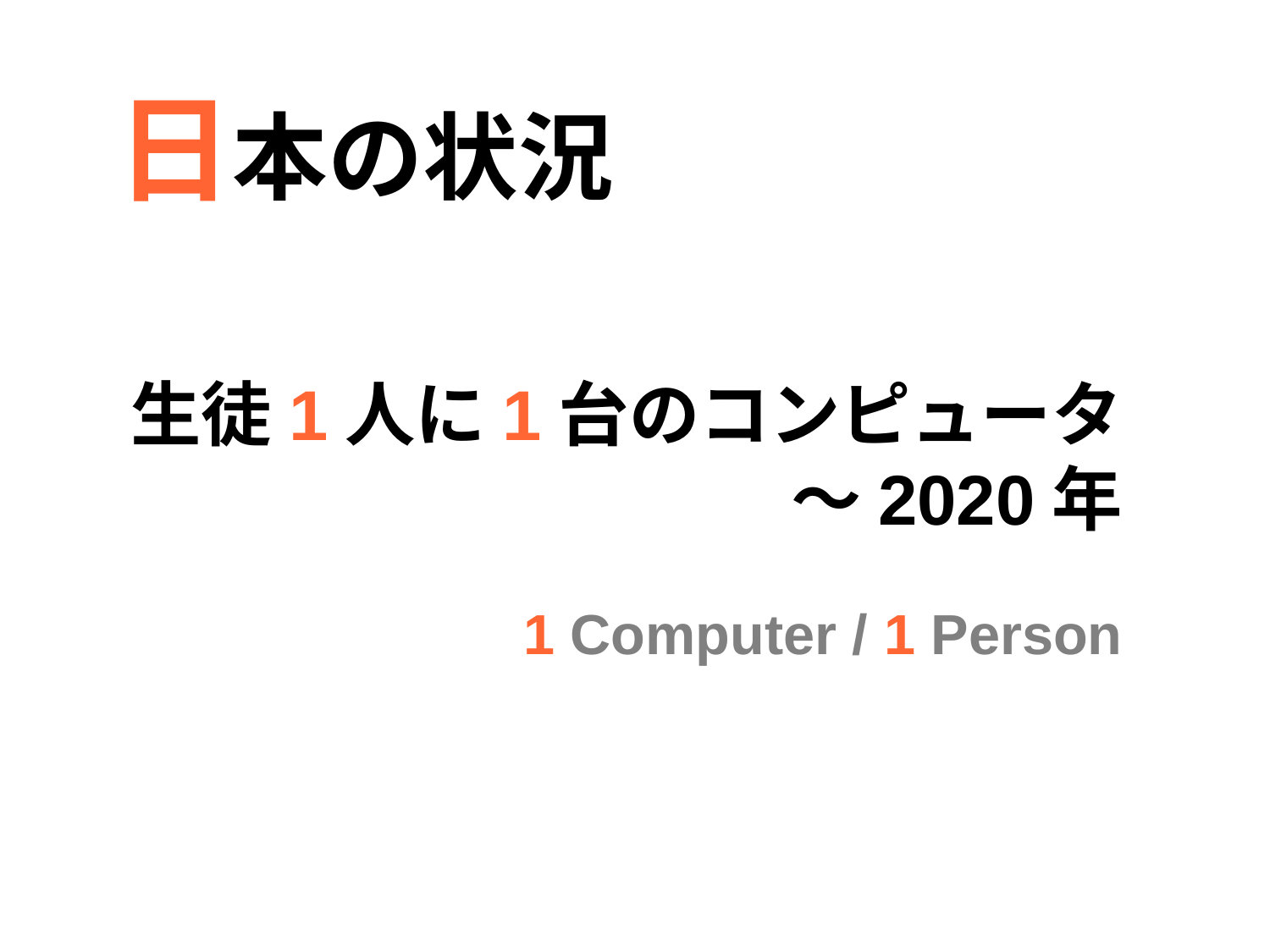

日本の状況
生徒1人に1台のコンピュータ
～2020年

1 Computer / 1 Person